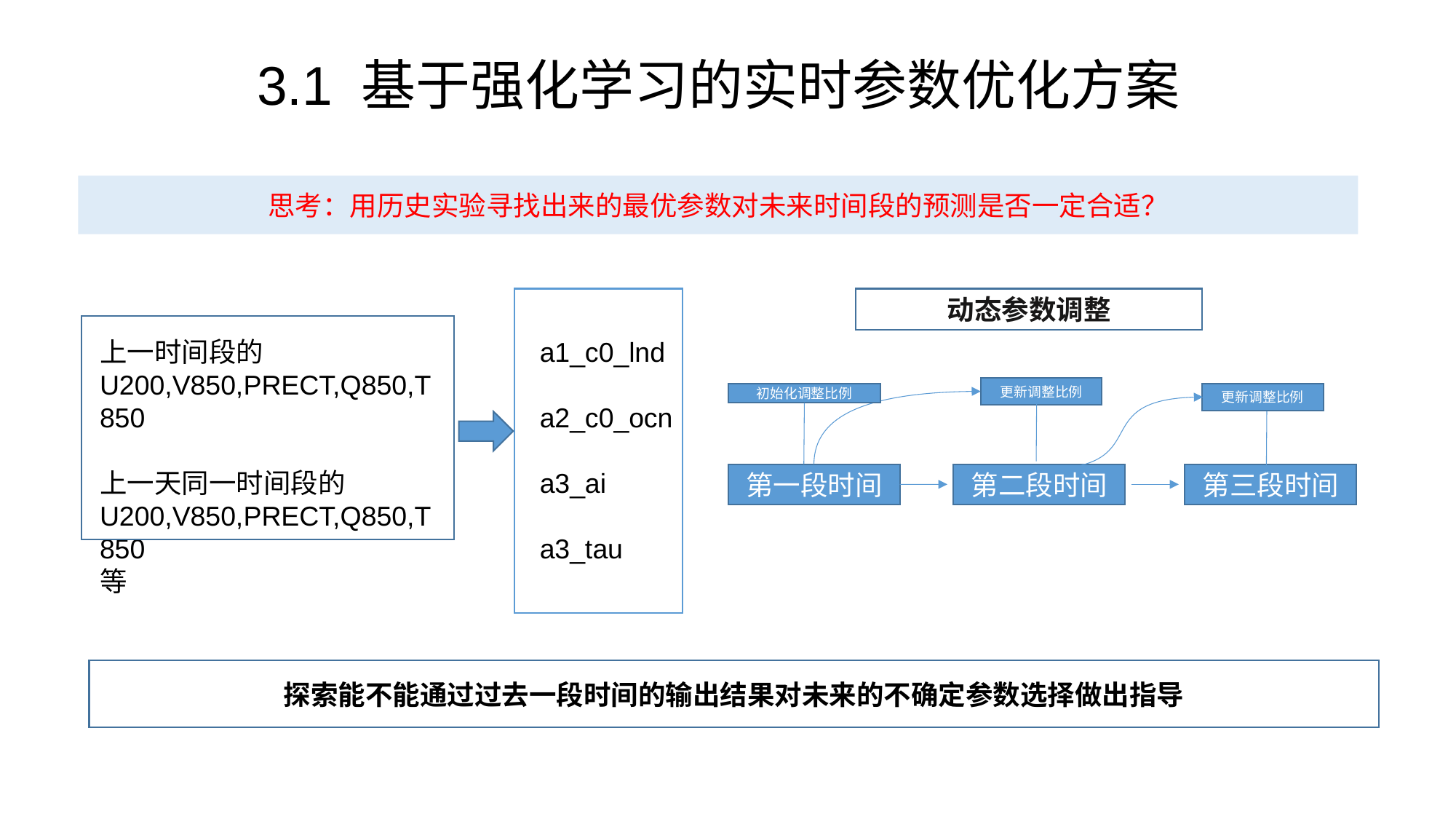

3.1 基于强化学习的实时参数优化方案
思考：用历史实验寻找出来的最优参数对未来时间段的预测是否一定合适？

动态参数调整

上一时间段的U200,V850,PRECT,Q850,T850

上一天同一时间段的U200,V850,PRECT,Q850,T850
等
a1_c0_lnd

a2_c0_ocn

a3_ai

a3_tau
更新调整比例
更新调整比例
初始化调整比例

第一段时间
第二段时间
第三段时间
探索能不能通过过去一段时间的输出结果对未来的不确定参数选择做出指导